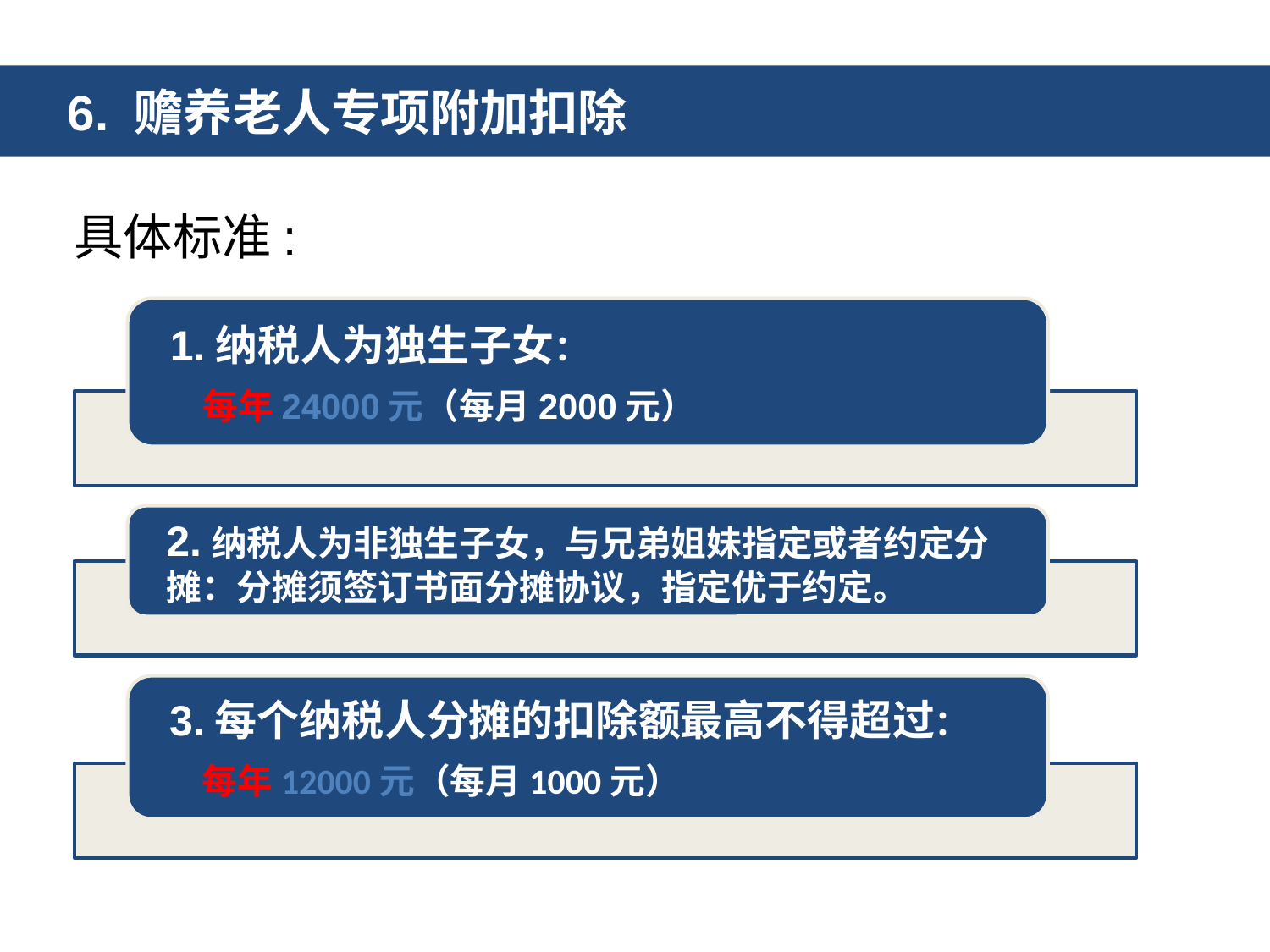

6. 赡养老人专项附加扣除
具体标准:
1.纳税人为独生子女：
   每年24000元（每月2000元）
2.纳税人为非独生子女，与兄弟姐妹指定或者约定分摊：分摊须签订书面分摊协议，指定优于约定。
3.每个纳税人分摊的扣除额最高不得超过：
   每年12000元（每月1000元）